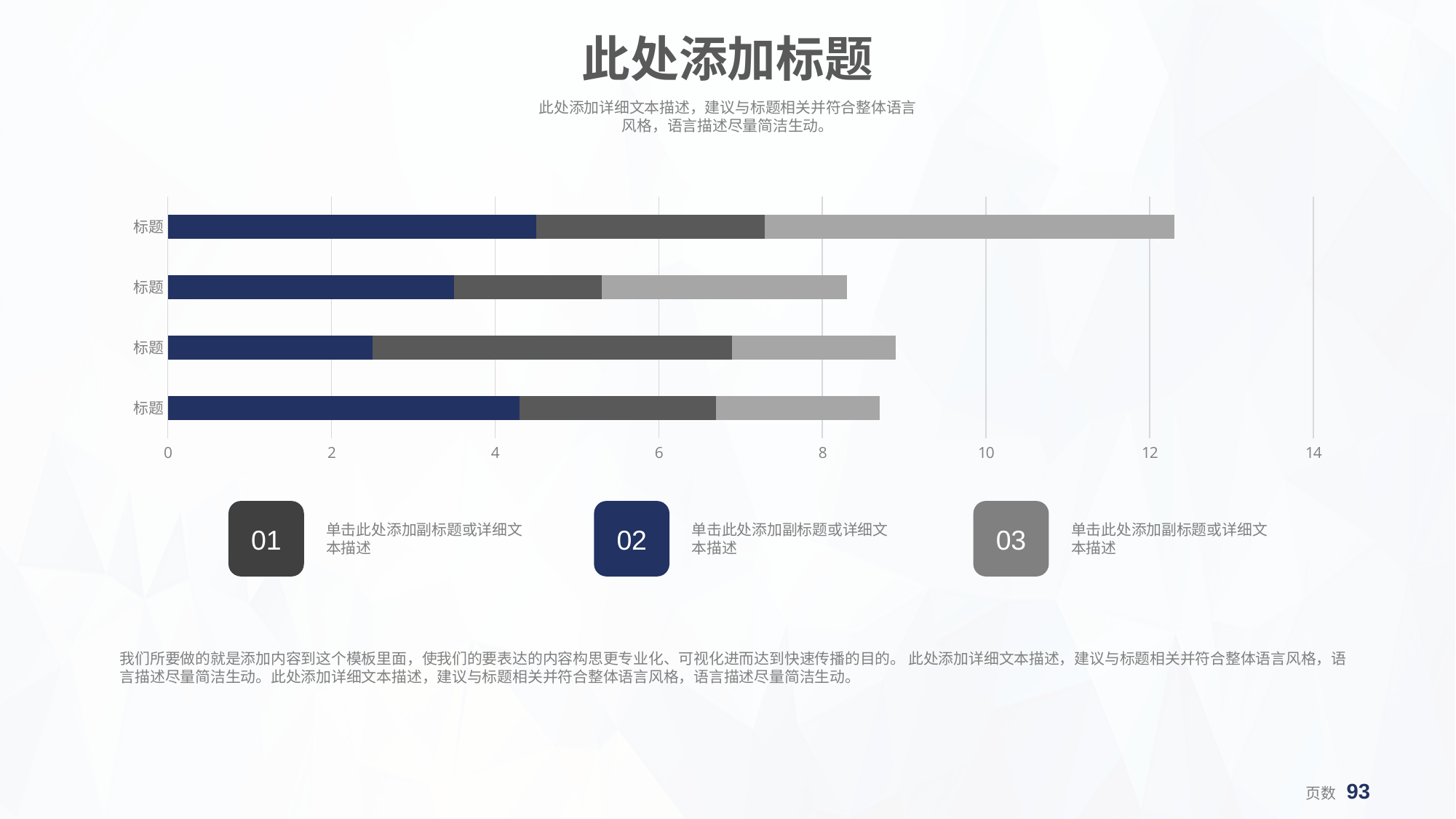

此处添加标题
此处添加详细文本描述，建议与标题相关并符合整体语言风格，语言描述尽量简洁生动。

### Chart

| Category | 列1 | 列2 | 列3 |
|---|---|---|---|
| 标题 | 4.3 | 2.4 | 2.0 |
| 标题 | 2.5 | 4.4 | 2.0 |
| 标题 | 3.5 | 1.8 | 3.0 |
| 标题 | 4.5 | 2.8 | 5.0 |
01
02
03
单击此处添加副标题或详细文本描述
单击此处添加副标题或详细文本描述
单击此处添加副标题或详细文本描述
我们所要做的就是添加内容到这个模板里面，使我们的要表达的内容构思更专业化、可视化进而达到快速传播的目的。 此处添加详细文本描述，建议与标题相关并符合整体语言风格，语言描述尽量简洁生动。此处添加详细文本描述，建议与标题相关并符合整体语言风格，语言描述尽量简洁生动。
           页数  93